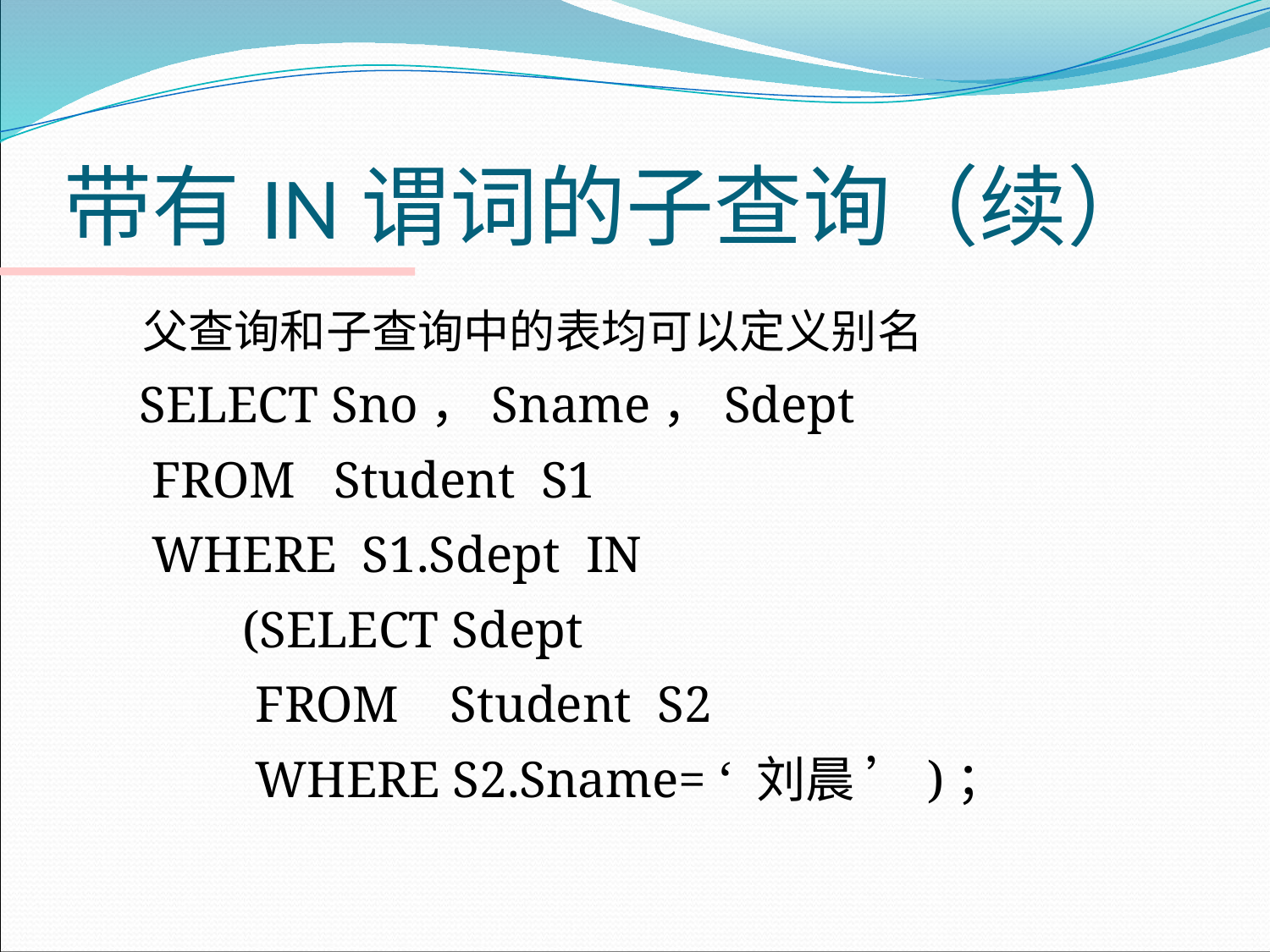

# 带有IN谓词的子查询（续）
父查询和子查询中的表均可以定义别名
    SELECT Sno，Sname，Sdept
     FROM   Student  S1
     WHERE  S1.Sdept  IN
            (SELECT Sdept
             FROM    Student  S2
             WHERE S2.Sname= ‘ 刘晨 ’)；

318